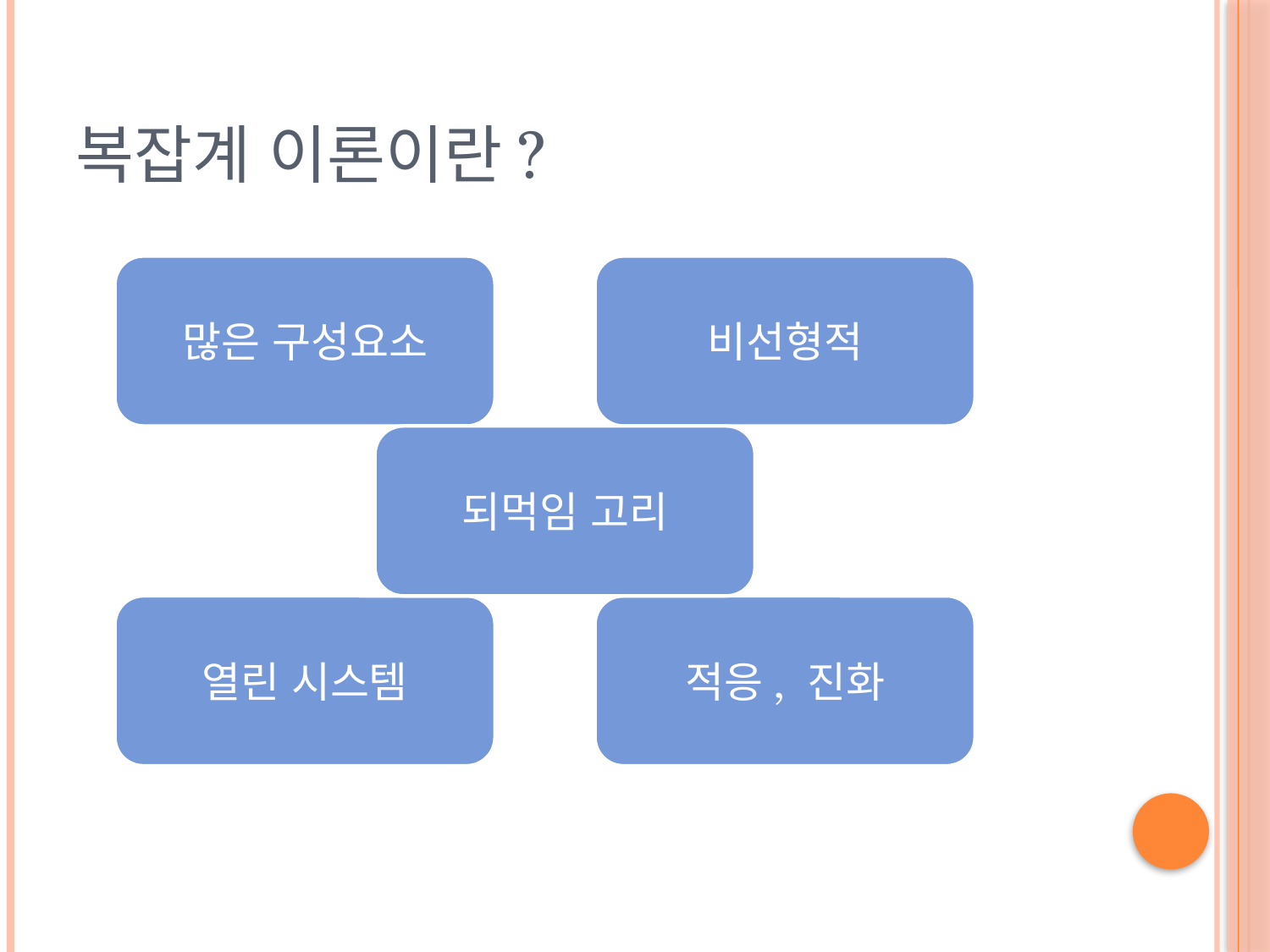

# 복잡계 이론이란?
많은 구성요소
비선형적
되먹임 고리
열린 시스템
적응, 진화